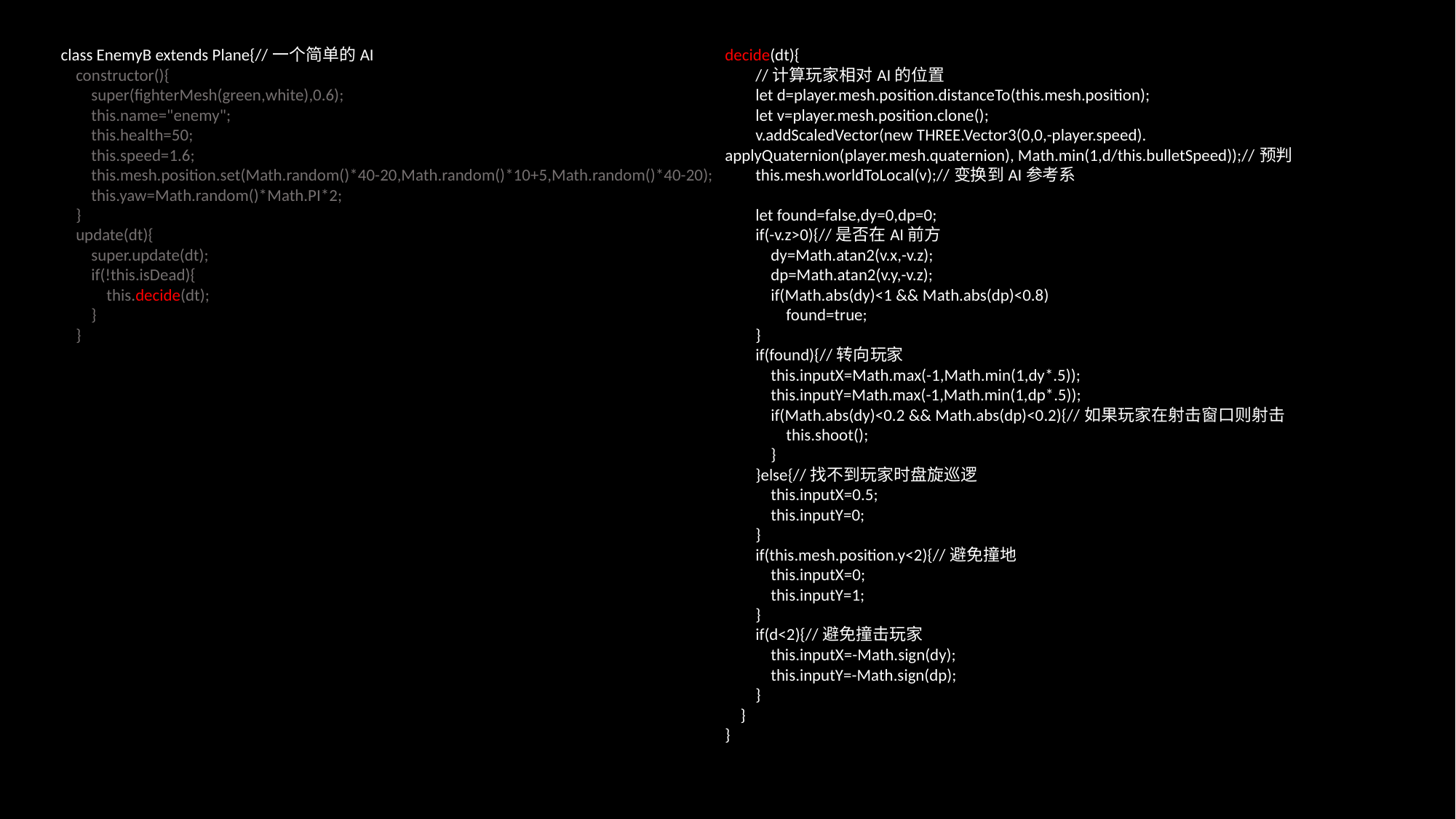

class EnemyB extends Plane{//一个简单的AI
    constructor(){
        super(fighterMesh(green,white),0.6);
        this.name="enemy";
        this.health=50;
        this.speed=1.6;
        this.mesh.position.set(Math.random()*40-20,Math.random()*10+5,Math.random()*40-20);
        this.yaw=Math.random()*Math.PI*2;
    }
    update(dt){
        super.update(dt);
        if(!this.isDead){
            this.decide(dt);
        }
    }
decide(dt){
        //计算玩家相对AI的位置
        let d=player.mesh.position.distanceTo(this.mesh.position);
        let v=player.mesh.position.clone();
        v.addScaledVector(new THREE.Vector3(0,0,-player.speed). 	applyQuaternion(player.mesh.quaternion), Math.min(1,d/this.bulletSpeed));//预判
        this.mesh.worldToLocal(v);//变换到AI参考系

        let found=false,dy=0,dp=0;
        if(-v.z>0){//是否在AI前方
            dy=Math.atan2(v.x,-v.z);
            dp=Math.atan2(v.y,-v.z);
            if(Math.abs(dy)<1 && Math.abs(dp)<0.8)
                found=true;
        }
        if(found){//转向玩家
            this.inputX=Math.max(-1,Math.min(1,dy*.5));
            this.inputY=Math.max(-1,Math.min(1,dp*.5));
            if(Math.abs(dy)<0.2 && Math.abs(dp)<0.2){//如果玩家在射击窗口则射击
                this.shoot();
            }
        }else{//找不到玩家时盘旋巡逻
            this.inputX=0.5;
            this.inputY=0;
        }
        if(this.mesh.position.y<2){//避免撞地
            this.inputX=0;
            this.inputY=1;
        }
        if(d<2){//避免撞击玩家
            this.inputX=-Math.sign(dy);
            this.inputY=-Math.sign(dp);
        }
    }
}